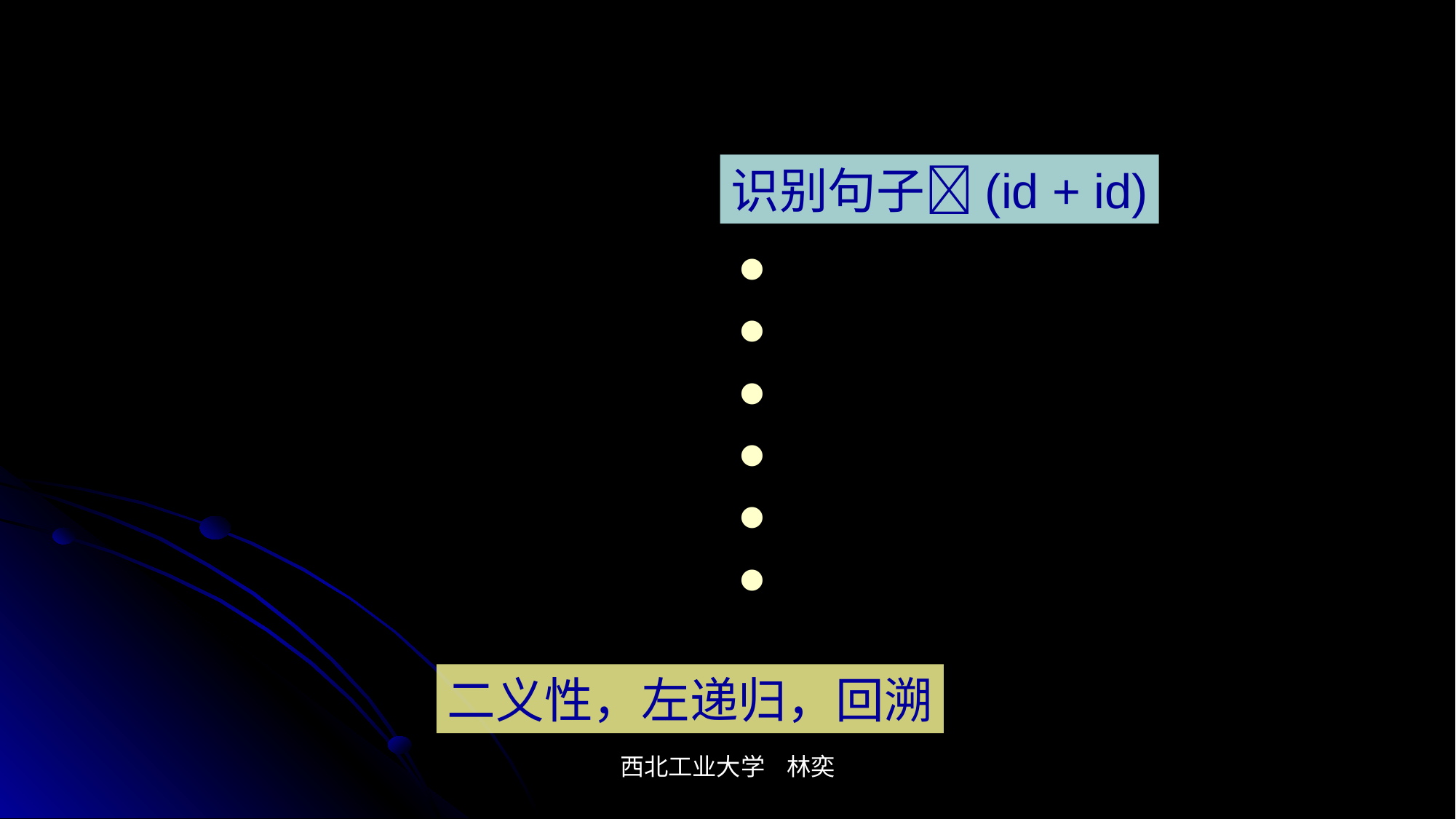

# 最左推导和符号串识别
识别句子−(id + id)
E → E + E
       | E * E
       | ( E )
       | − E
       | id
最左推导
E ⇒ −E
   ⇒ −(E)
   ⇒ −(E + E)
   ⇒ −(id + E)
   ⇒ −(id + id)
二义性，左递归，回溯
西北工业大学    林奕
6